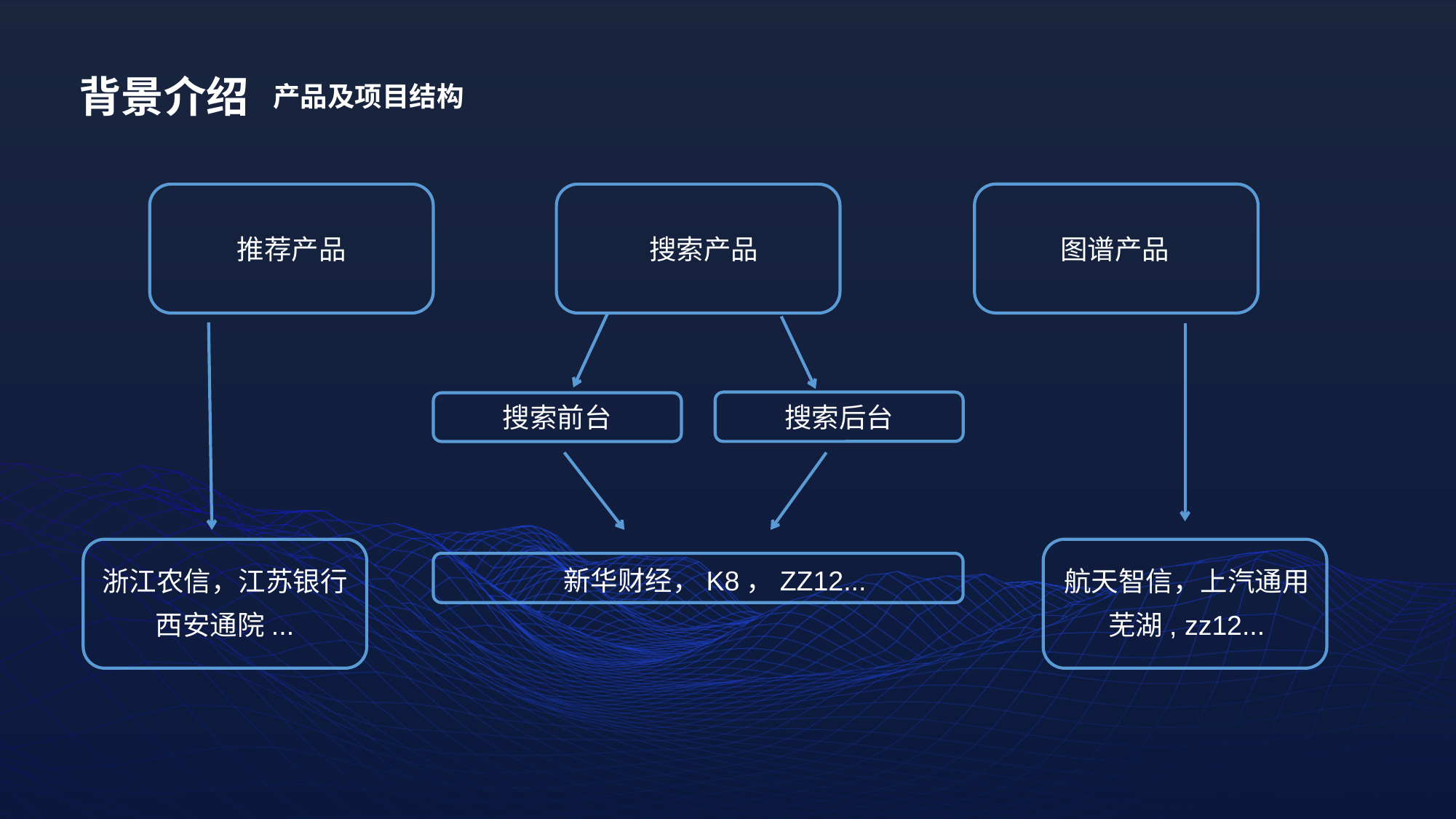

背景介绍
产品及项目结构

图谱产品
推荐产品
搜索产品

搜索后台
搜索前台

新华财经，K8，ZZ12...
浙江农信，江苏银行
航天智信，上汽通用
西安通院...
芜湖, zz12...